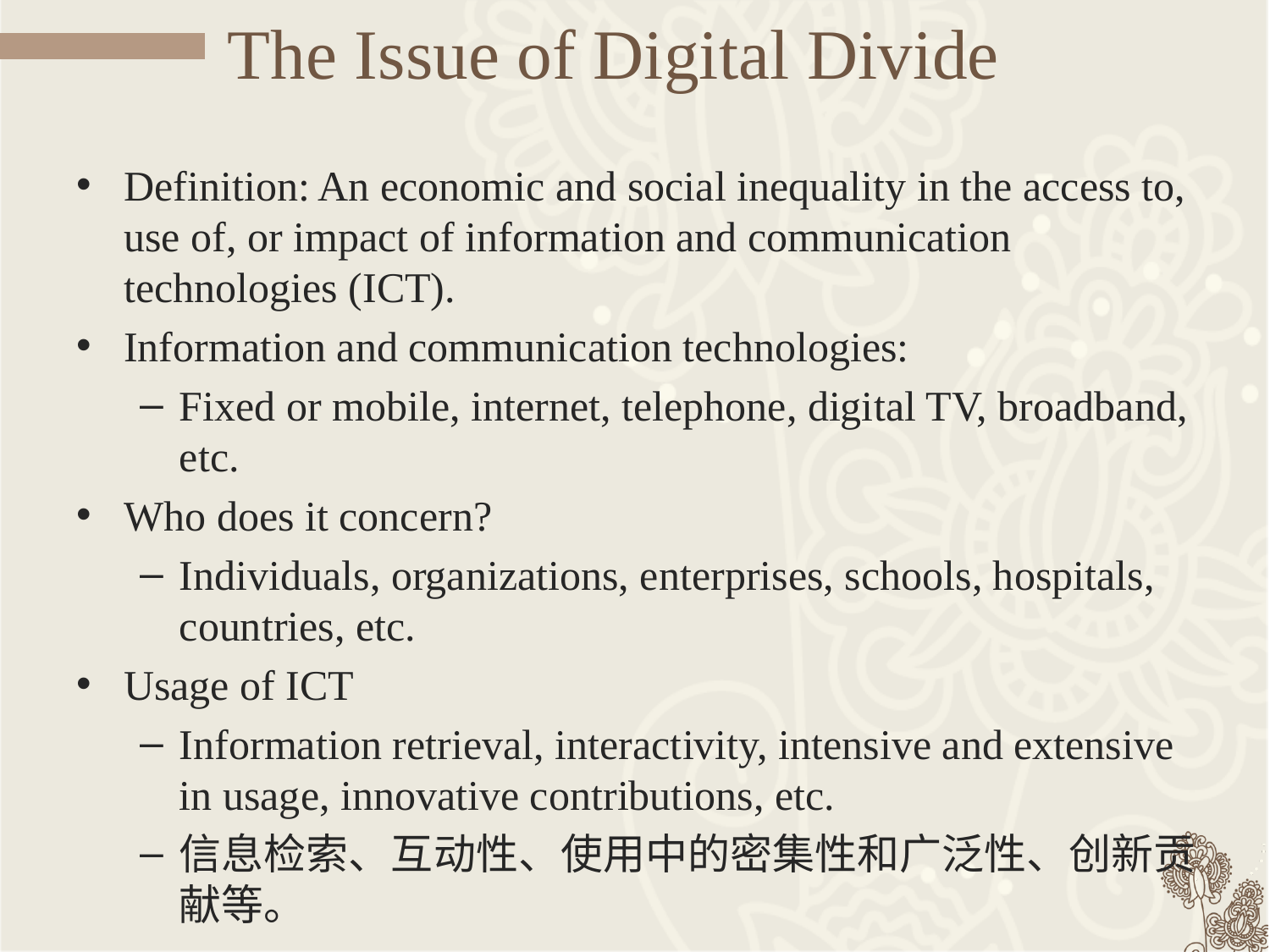

# The Issue of Digital Divide
Definition: An economic and social inequality in the access to, use of, or impact of information and communication technologies (ICT).
Information and communication technologies:
Fixed or mobile, internet, telephone, digital TV, broadband, etc.
Who does it concern?
Individuals, organizations, enterprises, schools, hospitals, countries, etc.
Usage of ICT
Information retrieval, interactivity, intensive and extensive in usage, innovative contributions, etc.
信息检索、互动性、使用中的密集性和广泛性、创新贡献等。